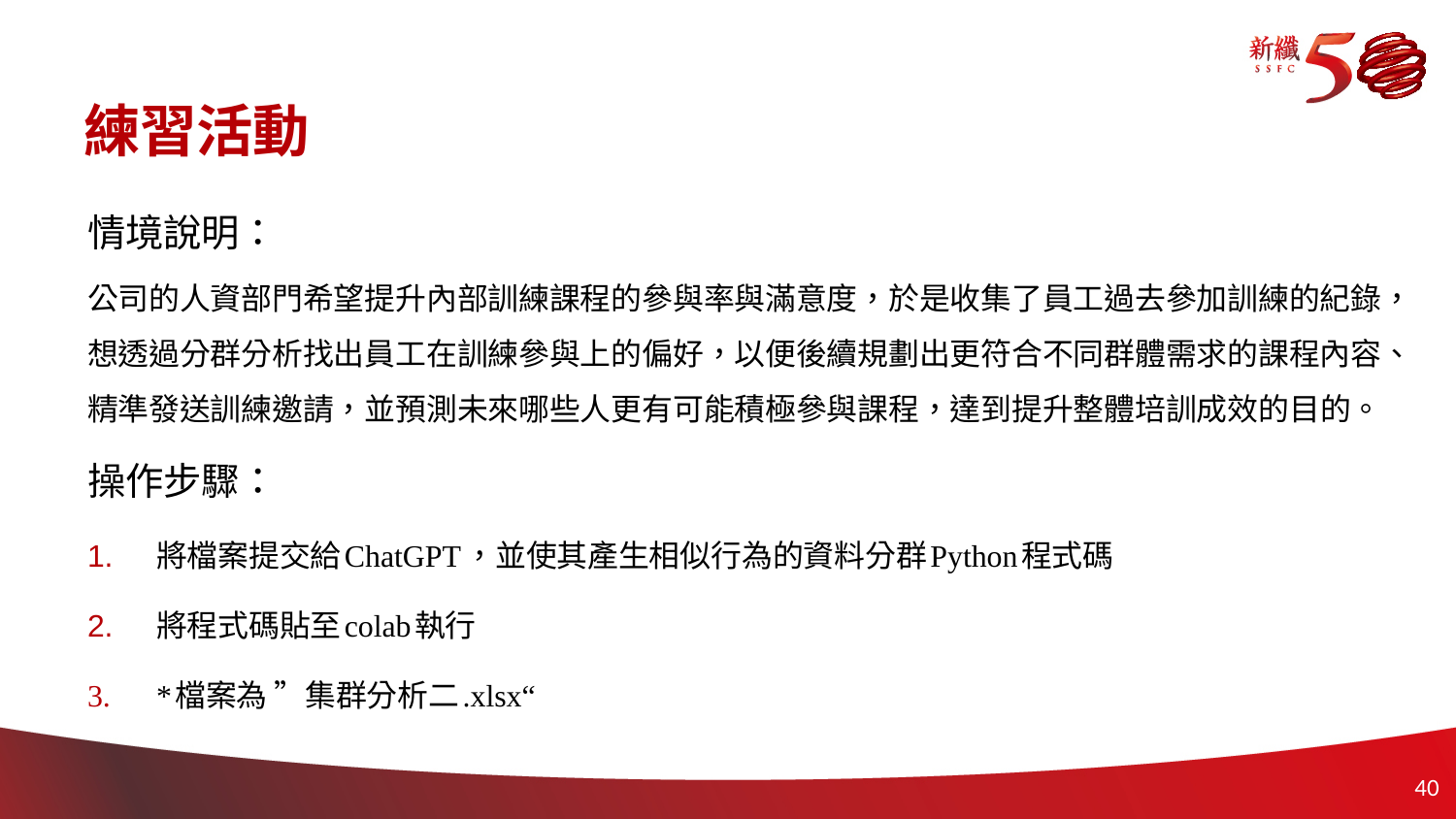

# 練習活動
情境說明：
公司的人資部門希望提升內部訓練課程的參與率與滿意度，於是收集了員工過去參加訓練的紀錄，想透過分群分析找出員工在訓練參與上的偏好，以便後續規劃出更符合不同群體需求的課程內容、精準發送訓練邀請，並預測未來哪些人更有可能積極參與課程，達到提升整體培訓成效的目的。
操作步驟：
將檔案提交給ChatGPT，並使其產生相似行為的資料分群Python程式碼
將程式碼貼至colab執行
*檔案為 ”集群分析二.xlsx“
40